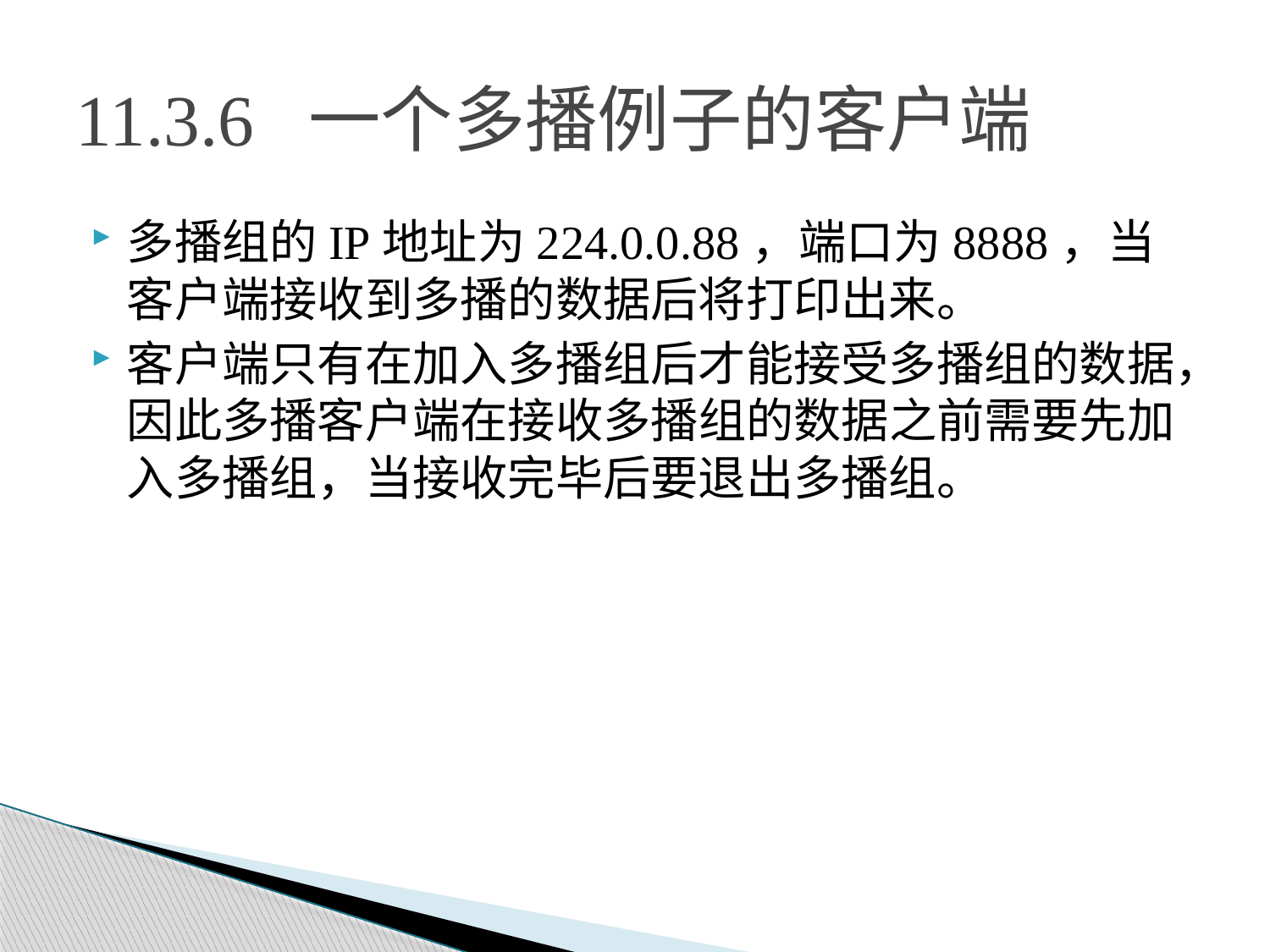

# 11.3.6  一个多播例子的客户端
多播组的IP地址为224.0.0.88，端口为8888，当客户端接收到多播的数据后将打印出来。
客户端只有在加入多播组后才能接受多播组的数据，因此多播客户端在接收多播组的数据之前需要先加入多播组，当接收完毕后要退出多播组。